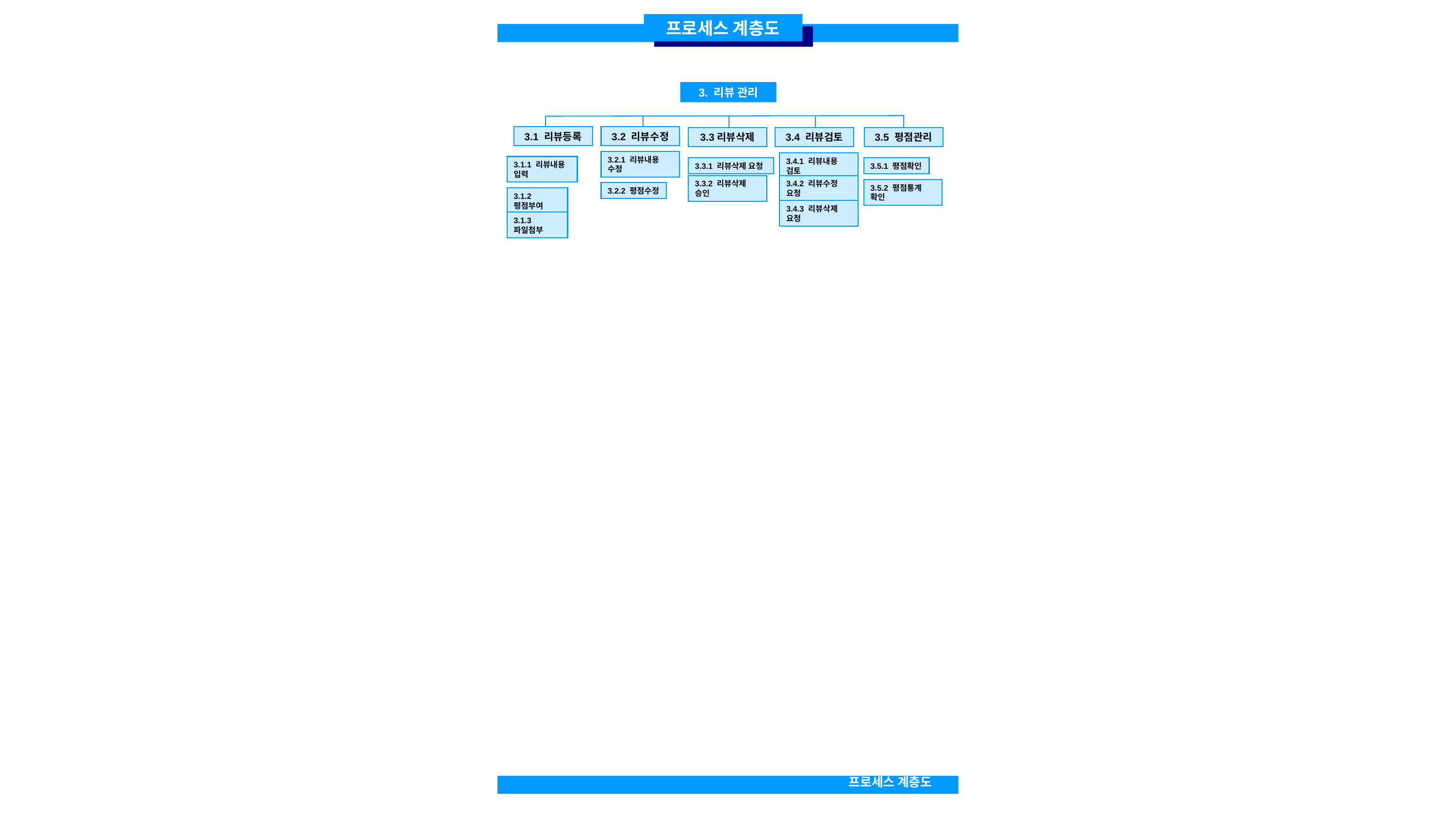

프로세스 계층도

3. 리뷰 관리
3.1 리뷰등록
3.2 리뷰수정
3.4 리뷰검토
3.5 평점관리
3.3리뷰삭제
3.2.1 리뷰내용 수정
3.4.1 리뷰내용 검토
3.5.1 평점확인
3.3.1 리뷰삭제 요청
3.1.1 리뷰내용 입력
3.3.2 리뷰삭제 승인
3.4.2 리뷰수정 요청
3.2.2 평점수정
3.5.2 평점통계 확인
3.1.2 평점부여
3.4.3 리뷰삭제 요청
3.1.3 파일첨부
프로세스 계층도